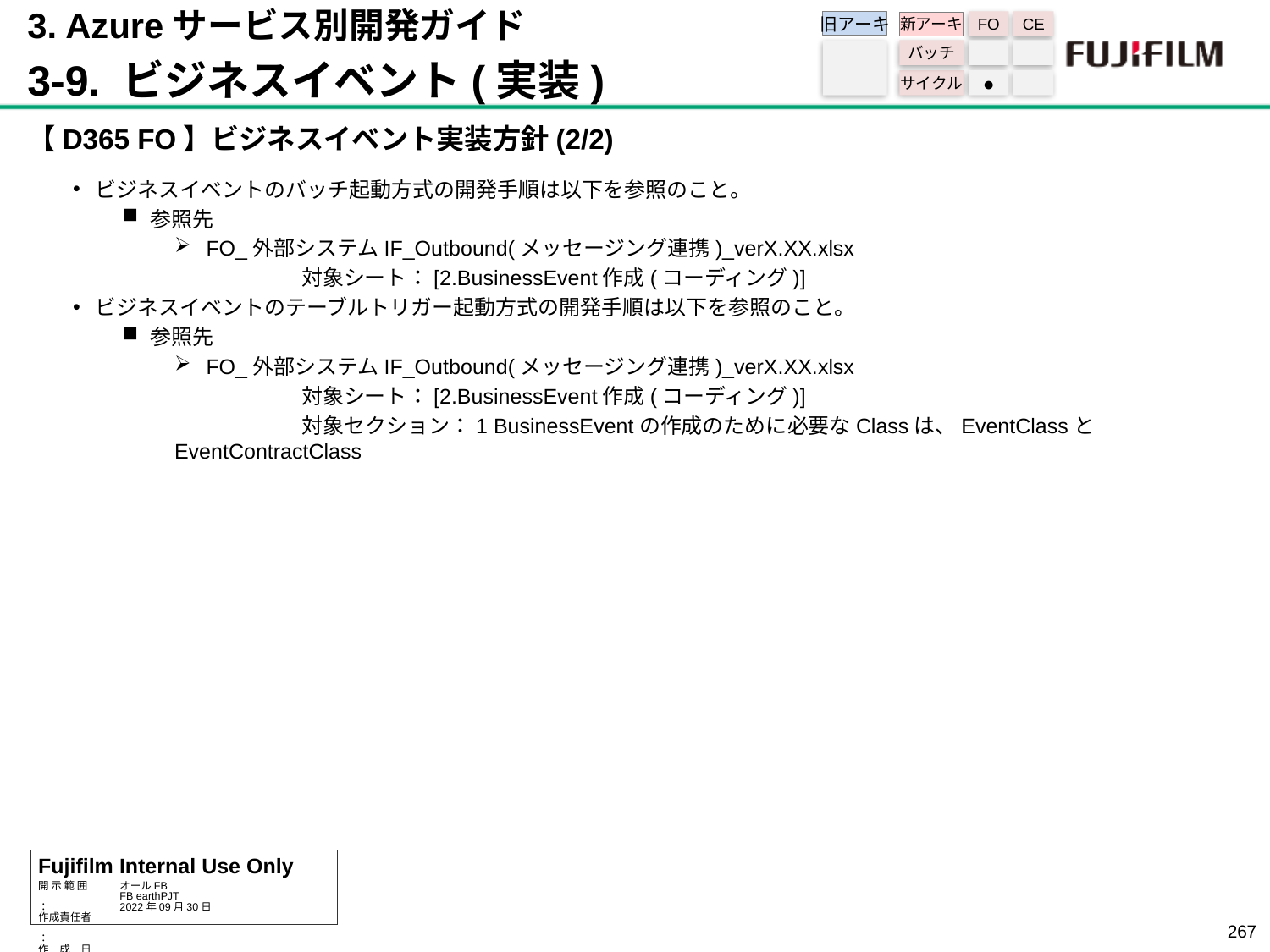

3. Azureサービス別開発ガイド
3-9. ビジネスイベント(実装)
旧アーキ
FO
CE
新アーキ
バッチ

サイクル
●

【D365 FO】ビジネスイベント実装方針(2/2)

ビジネスイベントのバッチ起動方式の開発手順は以下を参照のこと。
参照先
FO_外部システムIF_Outbound(メッセージング連携)_verX.XX.xlsx
	対象シート：[2.BusinessEvent作成(コーディング)]
ビジネスイベントのテーブルトリガー起動方式の開発手順は以下を参照のこと。
参照先
FO_外部システムIF_Outbound(メッセージング連携)_verX.XX.xlsx
	対象シート：[2.BusinessEvent作成(コーディング)]
	対象セクション：1 BusinessEventの作成のために必要なClassは、EventClassとEventContractClass

267